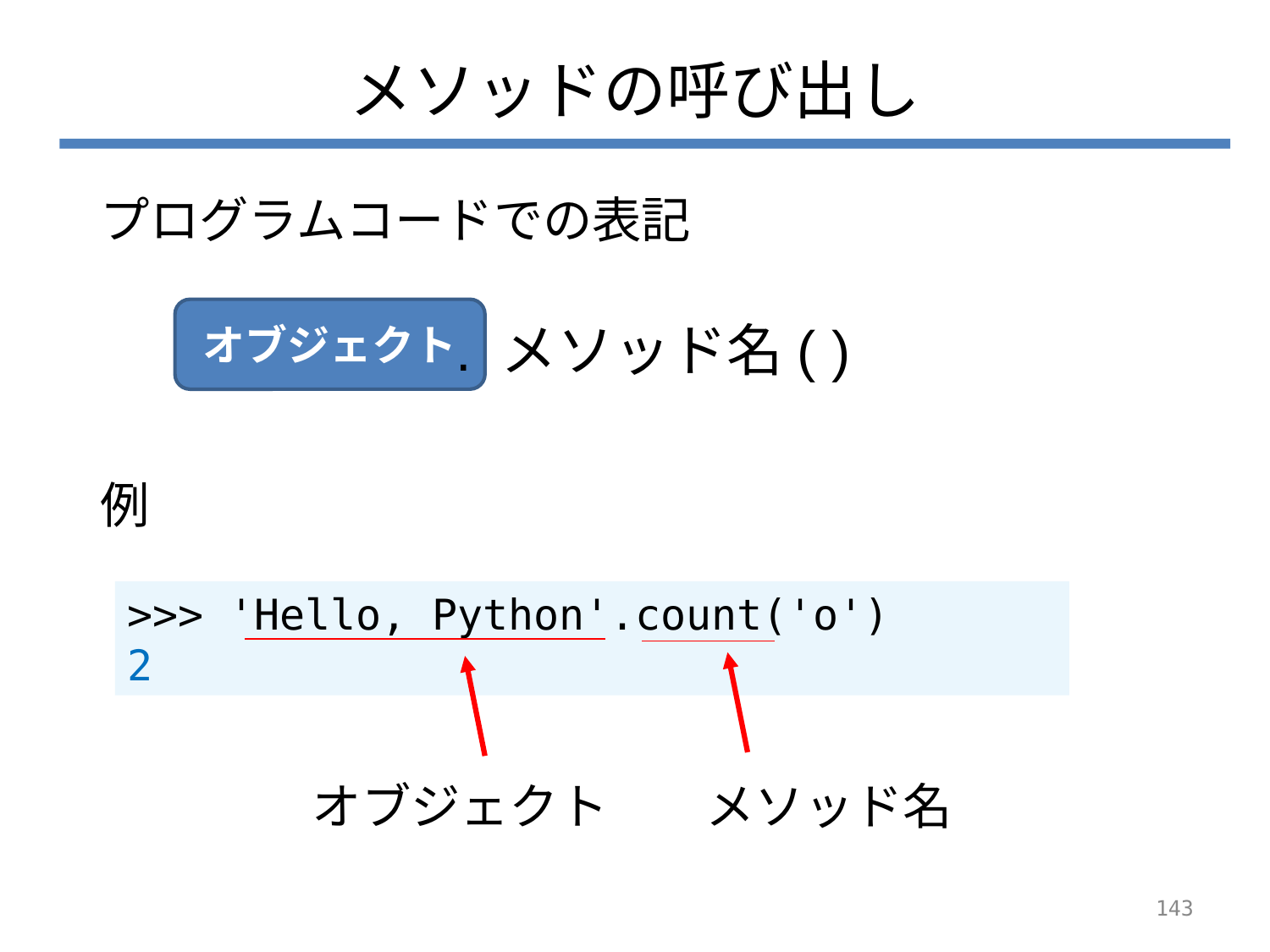

# メソッドの呼び出し
プログラムコードでの表記
オブジェクト
. メソッド名( )
例
>>> 'Hello, Python'.count('o')
2
オブジェクト
メソッド名
143